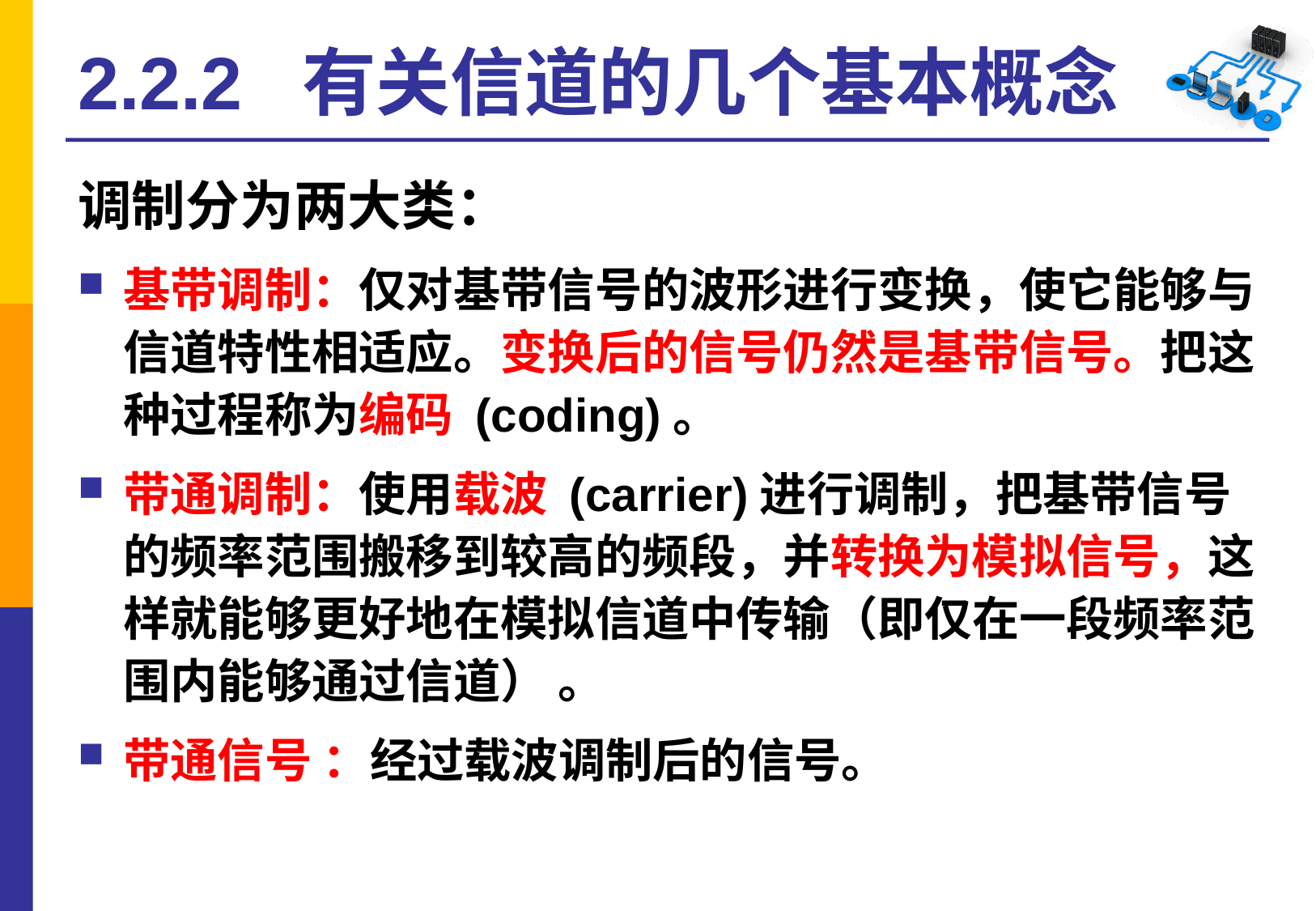

# 2.2.2  有关信道的几个基本概念
调制分为两大类：
基带调制：仅对基带信号的波形进行变换，使它能够与信道特性相适应。变换后的信号仍然是基带信号。把这种过程称为编码 (coding)。
带通调制：使用载波 (carrier)进行调制，把基带信号的频率范围搬移到较高的频段，并转换为模拟信号，这样就能够更好地在模拟信道中传输（即仅在一段频率范围内能够通过信道） 。
带通信号 ：经过载波调制后的信号。